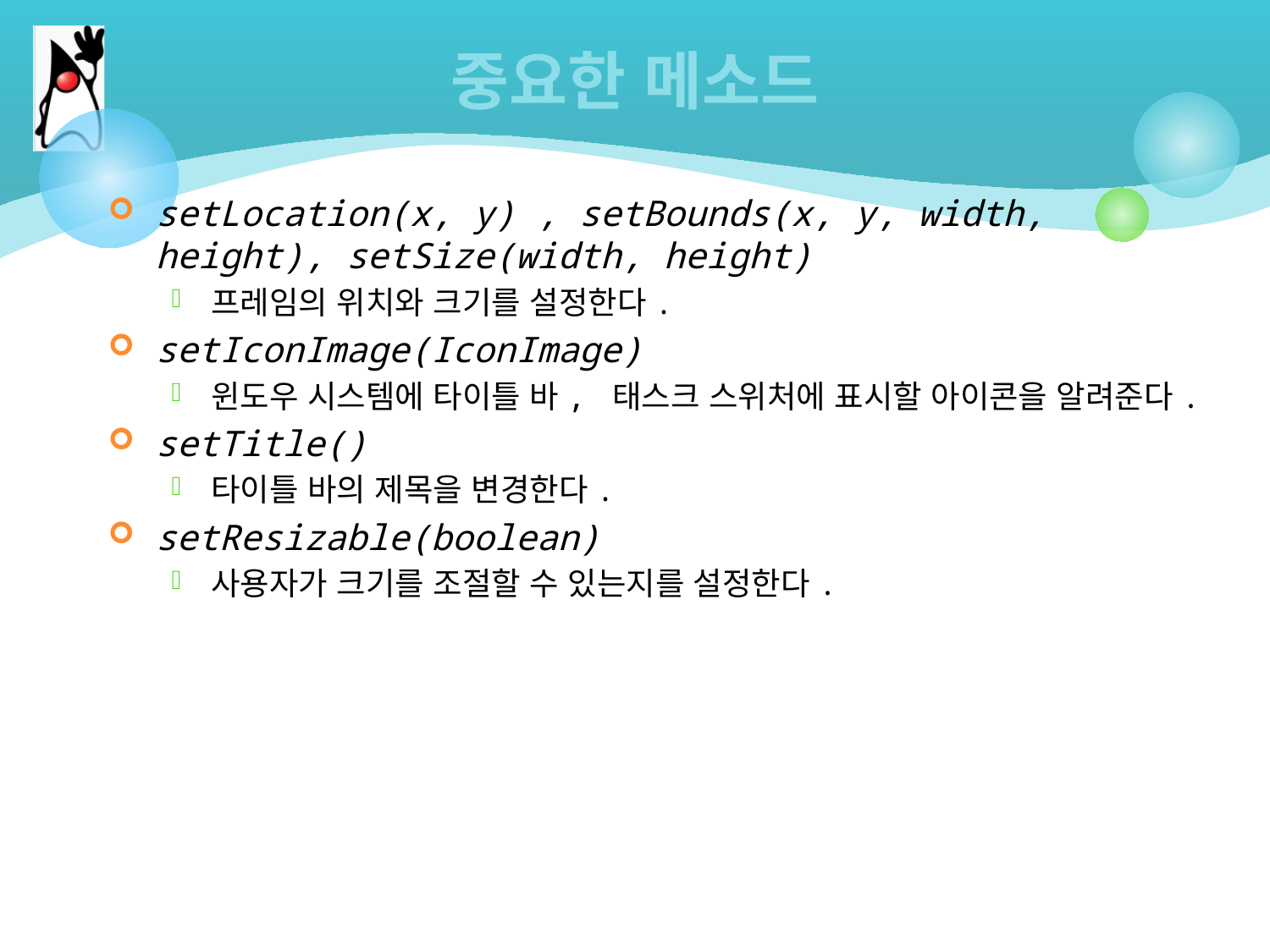

# 중요한 메소드
setLocation(x, y) , setBounds(x, y, width, height), setSize(width, height)
프레임의 위치와 크기를 설정한다.
setIconImage(IconImage)
윈도우 시스템에 타이틀 바, 태스크 스위처에 표시할 아이콘을 알려준다.
setTitle()
타이틀 바의 제목을 변경한다.
setResizable(boolean)
사용자가 크기를 조절할 수 있는지를 설정한다.